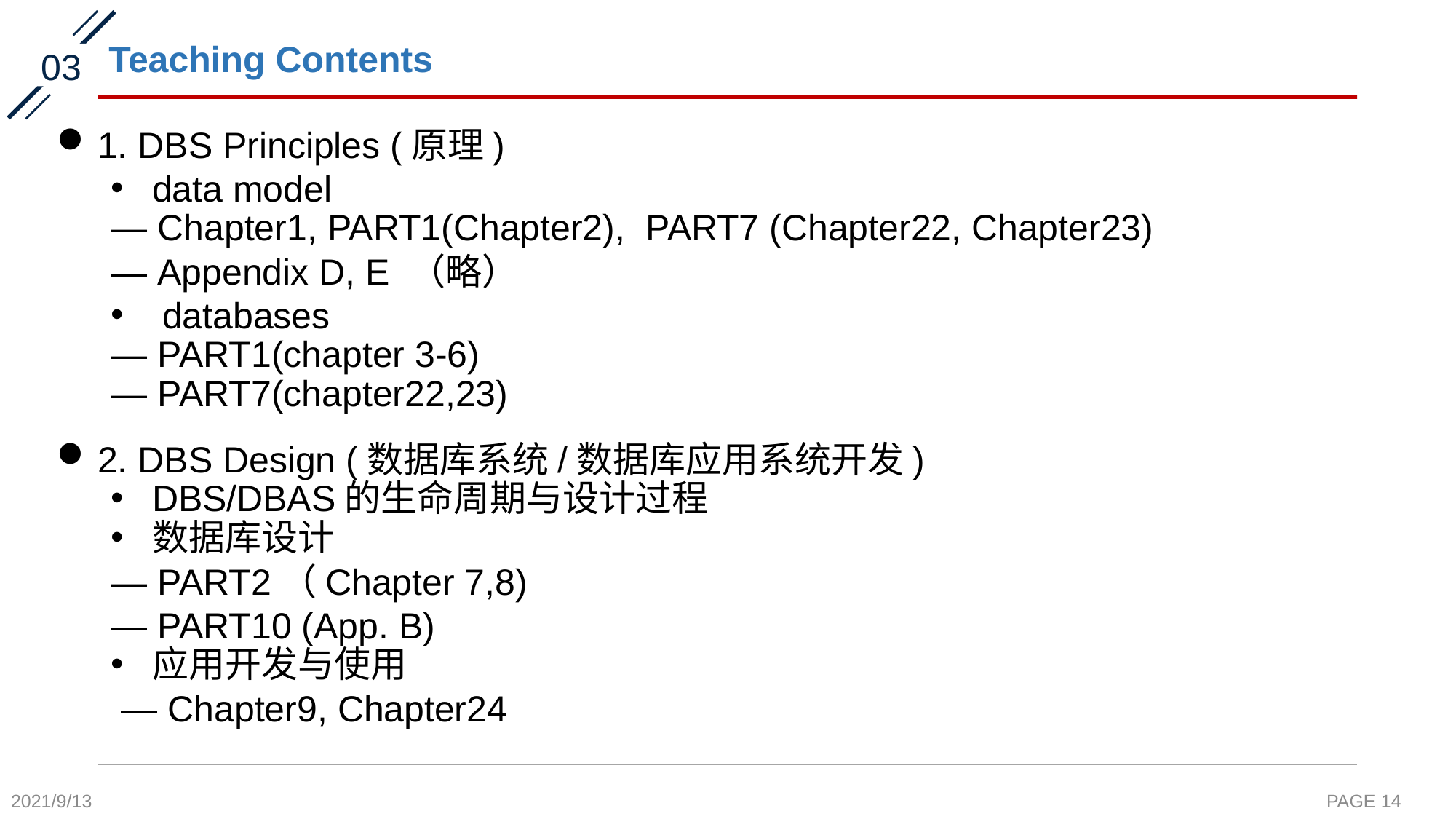

# Teaching Contents
03
1. DBS Principles (原理)
data model
— Chapter1, PART1(Chapter2),  PART7 (Chapter22, Chapter23)
— Appendix D, E （略）
 databases
— PART1(chapter 3-6)
— PART7(chapter22,23)
2. DBS Design (数据库系统/数据库应用系统开发)
DBS/DBAS的生命周期与设计过程
数据库设计
— PART2（Chapter 7,8)
— PART10 (App. B)
应用开发与使用
 — Chapter9, Chapter24

2021/9/13
PAGE 14